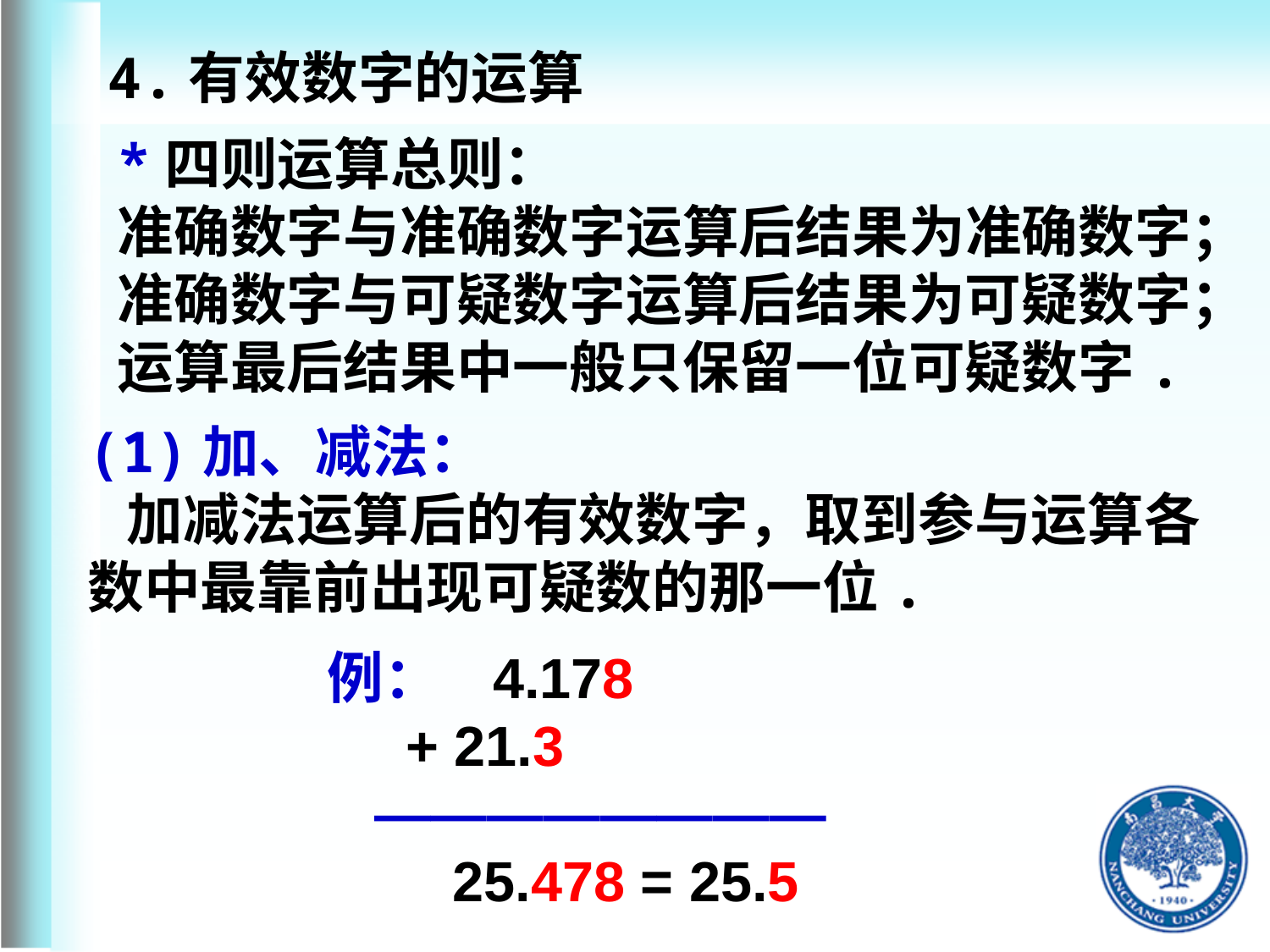

4.有效数字的运算
*四则运算总则：
准确数字与准确数字运算后结果为准确数字；
准确数字与可疑数字运算后结果为可疑数字；
运算最后结果中一般只保留一位可疑数字.
(1)加、减法：
  加减法运算后的有效数字，取到参与运算各数中最靠前出现可疑数的那一位.
例：   4.178
     + 21.3
   ————————
        25.478 = 25.5